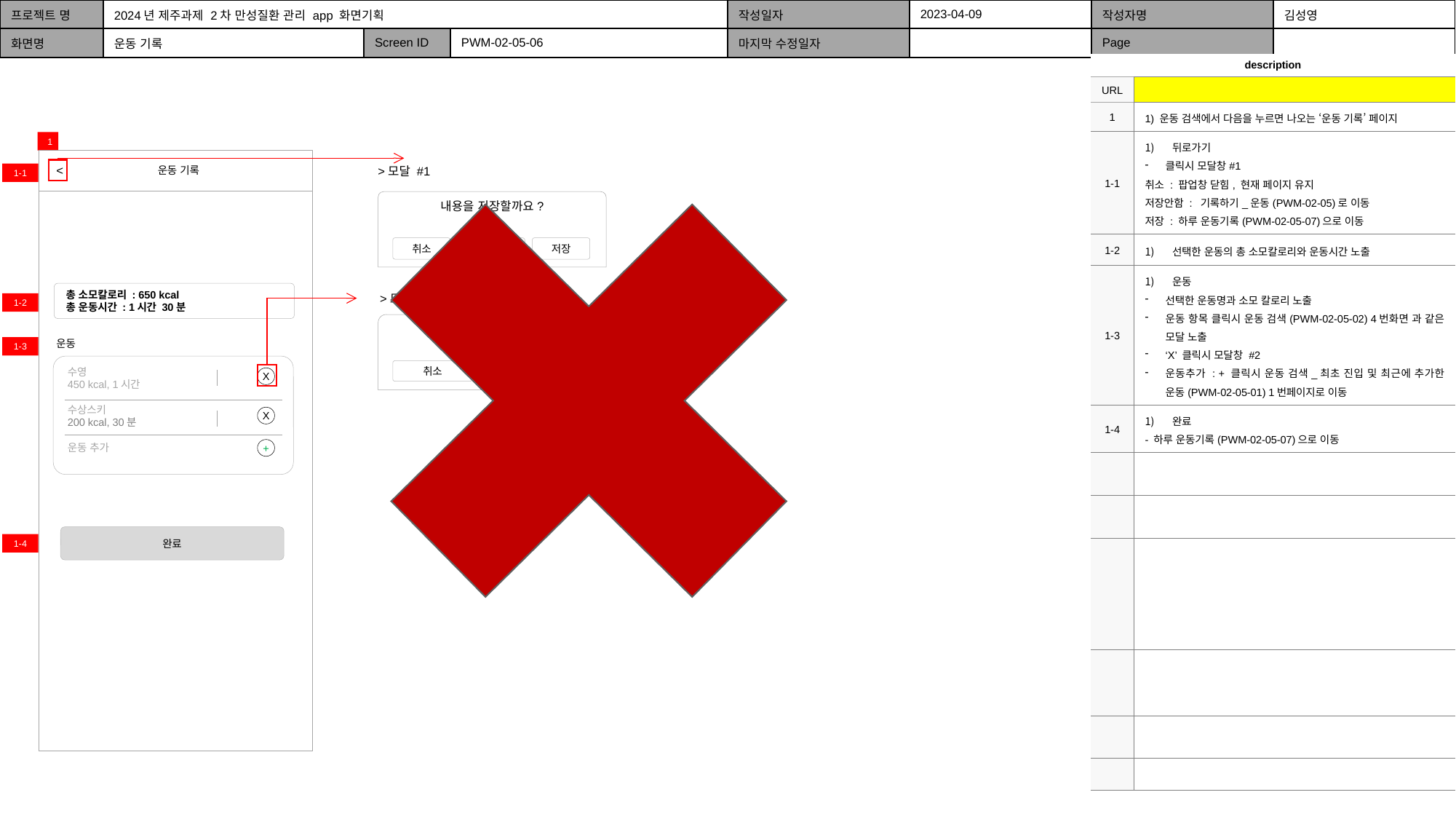

| 프로젝트 명 | 2024년 제주과제 2차 만성질환 관리 app 화면기획 |  |  | 작성일자 | 2023-04-09 | 작성자명 | 김성영 |
| --- | --- | --- | --- | --- | --- | --- | --- |
| 화면명 | 운동 기록 | Screen ID | PWM-02-05-06 | 마지막 수정일자 |  | Page |  |
| description |  |
| --- | --- |
| URL |  |
| 1 | 1) 운동 검색에서 다음을 누르면 나오는 ‘운동 기록’ 페이지 |
| 1-1 | 뒤로가기 클릭시 모달창#1 취소 : 팝업창 닫힘, 현재 페이지 유지 저장안함 : 기록하기\_운동(PWM-02-05)로 이동 저장 : 하루 운동기록(PWM-02-05-07)으로 이동 |
| 1-2 | 선택한 운동의 총 소모칼로리와 운동시간 노출 |
| 1-3 | 운동 선택한 운동명과 소모 칼로리 노출 운동 항목 클릭시 운동 검색(PWM-02-05-02) 4번화면 과 같은 모달 노출 ‘X’ 클릭시 모달창 #2 운동추가 : + 클릭시 운동 검색\_최초 진입 및 최근에 추가한 운동(PWM-02-05-01) 1번페이지로 이동 |
| 1-4 | 완료 - 하루 운동기록(PWM-02-05-07)으로 이동 |
|  |  |
|  |  |
|  |  |
|  |  |
|  |  |
|  |  |

1

<
운동 기록
>모달 #1

1-1
내용을 저장할까요?
취소
저장안함
저장
총 소모칼로리 : 650 kcal
총 운동시간 : 1시간 30분
>모달 #2
1-2
이 운동을 삭제할까요?
운동
1-3
수영
450 kcal, 1시간

수상스키
200 kcal, 30분

운동 추가
취소
삭제

X
X
+
완료
1-4